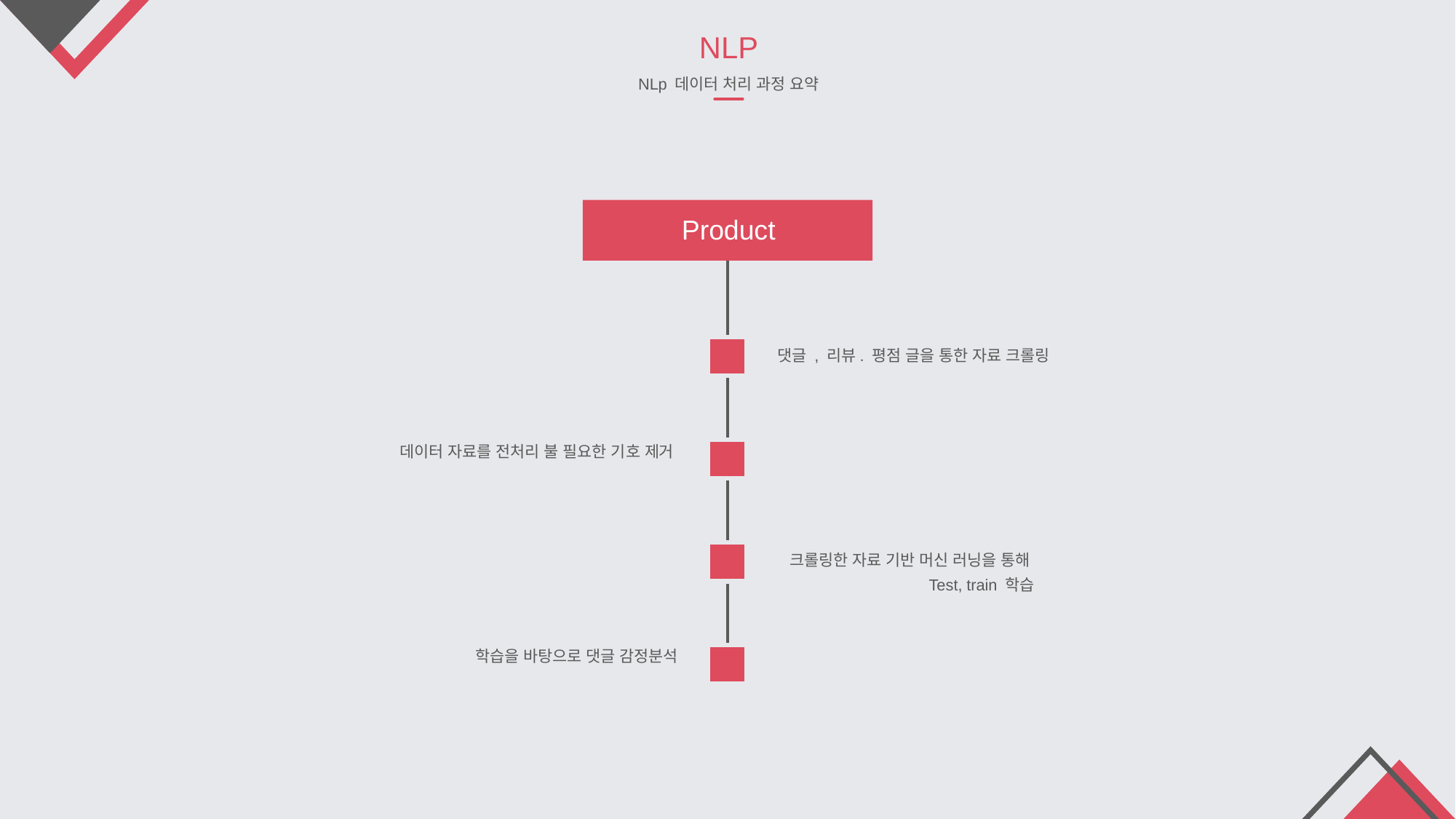

NLP
NLp 데이터 처리 과정 요약

Product
댓글 , 리뷰. 평점 글을 통한 자료 크롤링

데이터 자료를 전처리 불 필요한 기호 제거

크롤링한 자료 기반 머신 러닝을 통해
Test, train 학습

학습을 바탕으로 댓글 감정분석